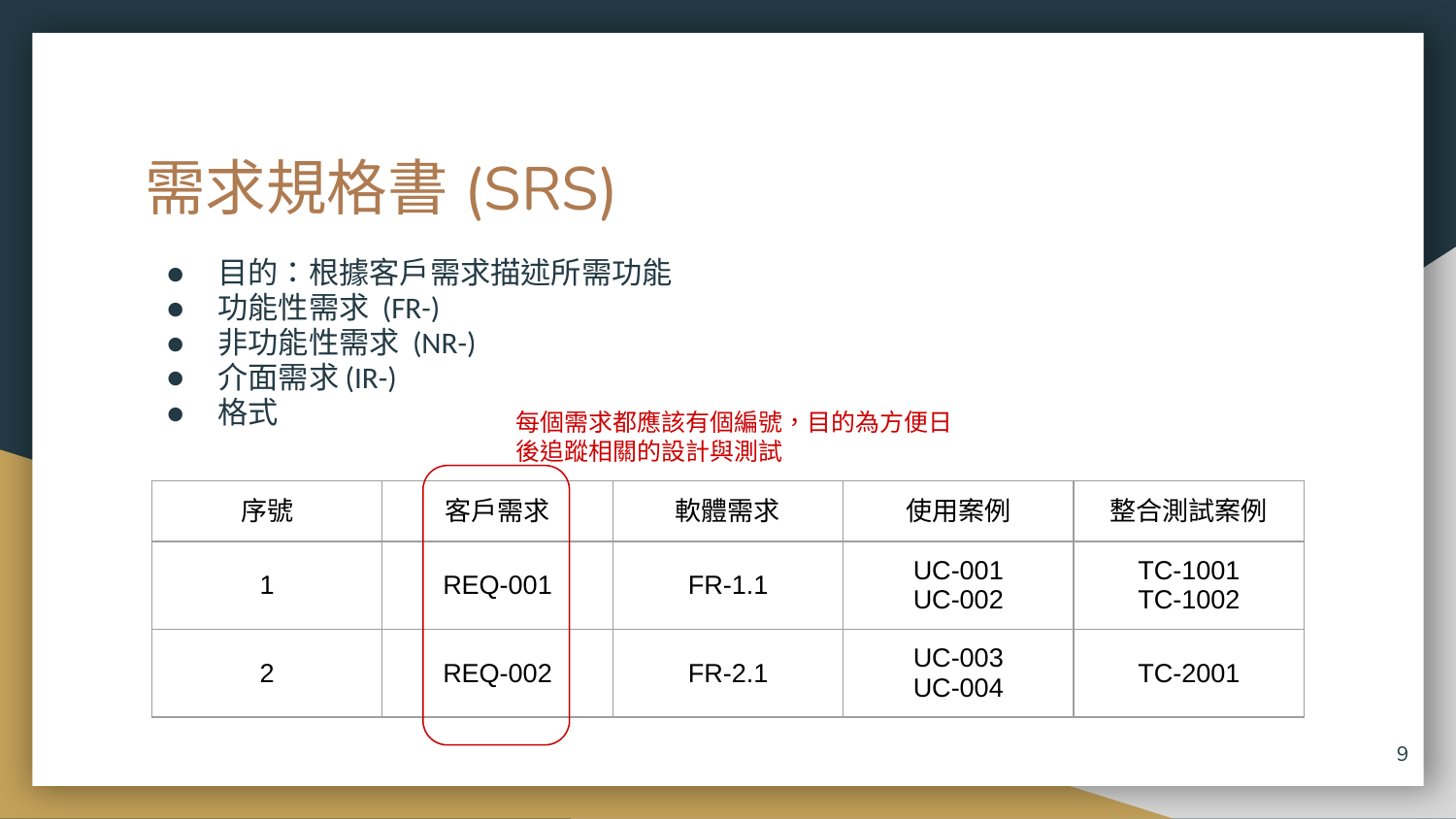

# 需求規格書(SRS)
目的：根據客戶需求描述所需功能
功能性需求 (FR-)
非功能性需求 (NR-)
介面需求(IR-)
格式
每個需求都應該有個編號，目的為方便日後追蹤相關的設計與測試

| 序號 | 客戶需求 | 軟體需求 | 使用案例 | 整合測試案例 |
| --- | --- | --- | --- | --- |
| 1 | REQ-001 | FR-1.1 | UC-001 UC-002 | TC-1001 TC-1002 |
| 2 | REQ-002 | FR-2.1 | UC-003 UC-004 | TC-2001 |
9